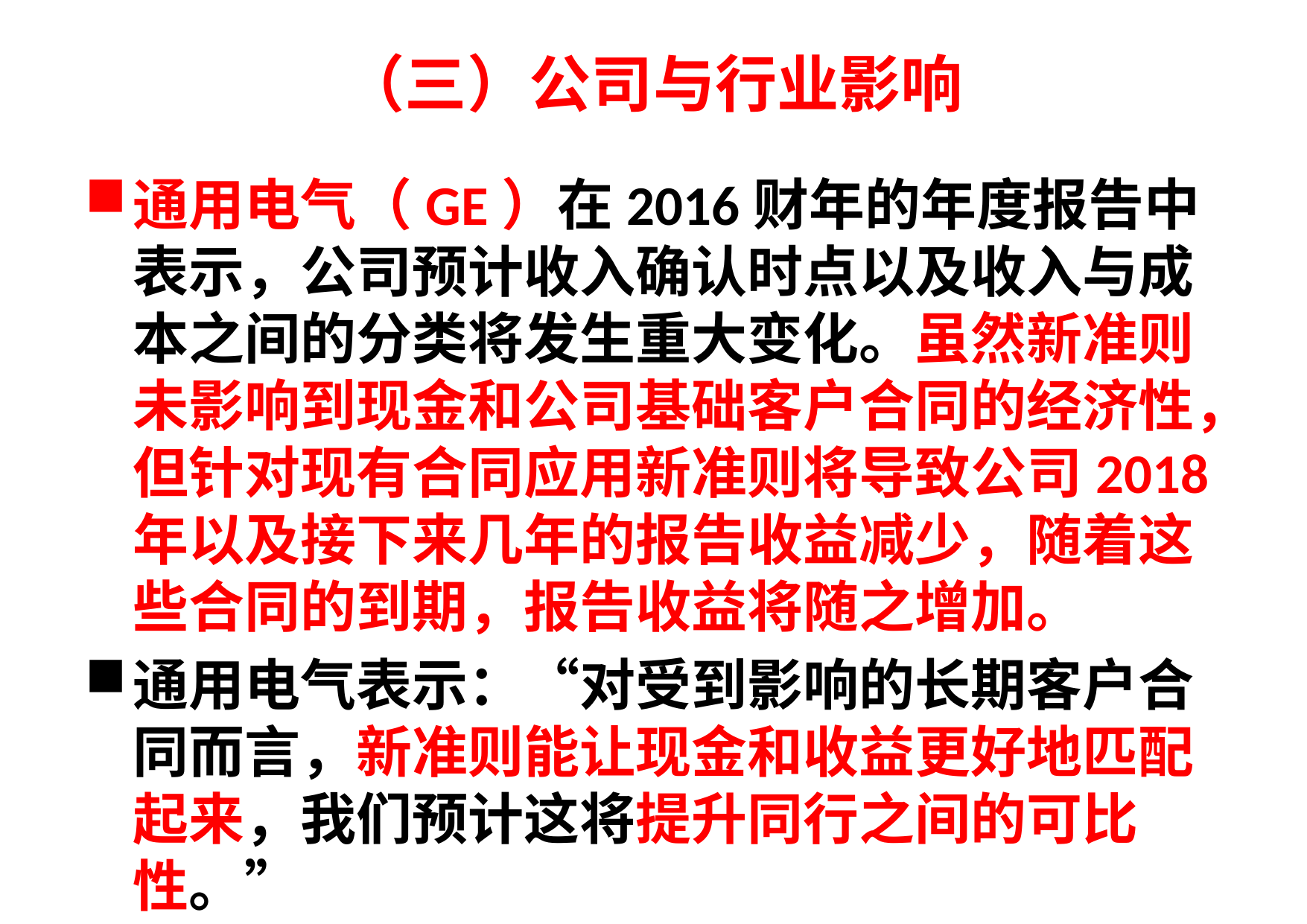

# （三）公司与行业影响
通用电气（GE）在2016财年的年度报告中表示，公司预计收入确认时点以及收入与成本之间的分类将发生重大变化。虽然新准则未影响到现金和公司基础客户合同的经济性，但针对现有合同应用新准则将导致公司2018年以及接下来几年的报告收益减少，随着这些合同的到期，报告收益将随之增加。
通用电气表示：“对受到影响的长期客户合同而言，新准则能让现金和收益更好地匹配起来，我们预计这将提升同行之间的可比性。”
111